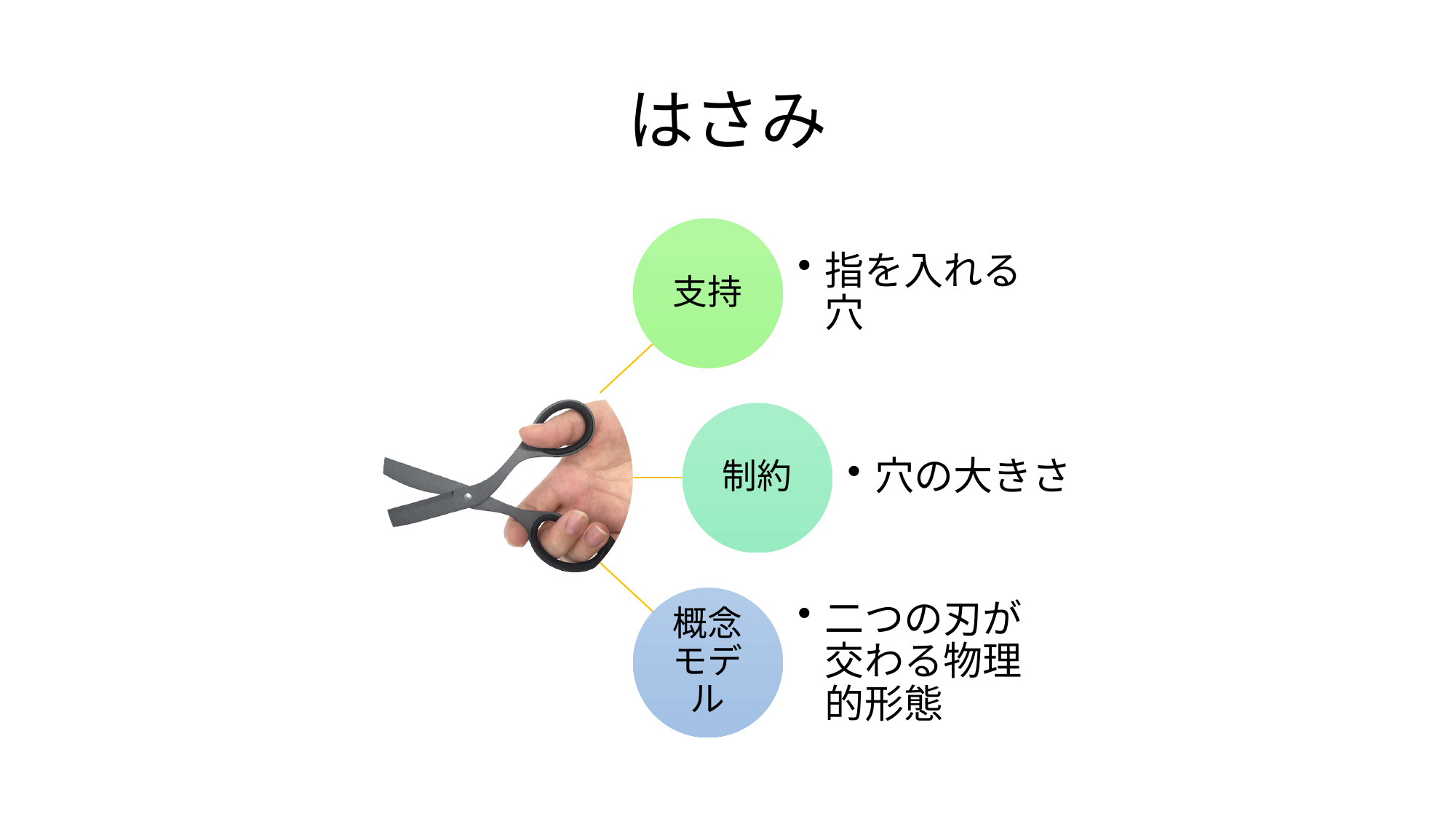

# はさみ
支持
指を入れる穴
制約
穴の大きさ
概念モデル
二つの刃が交わる物理的形態